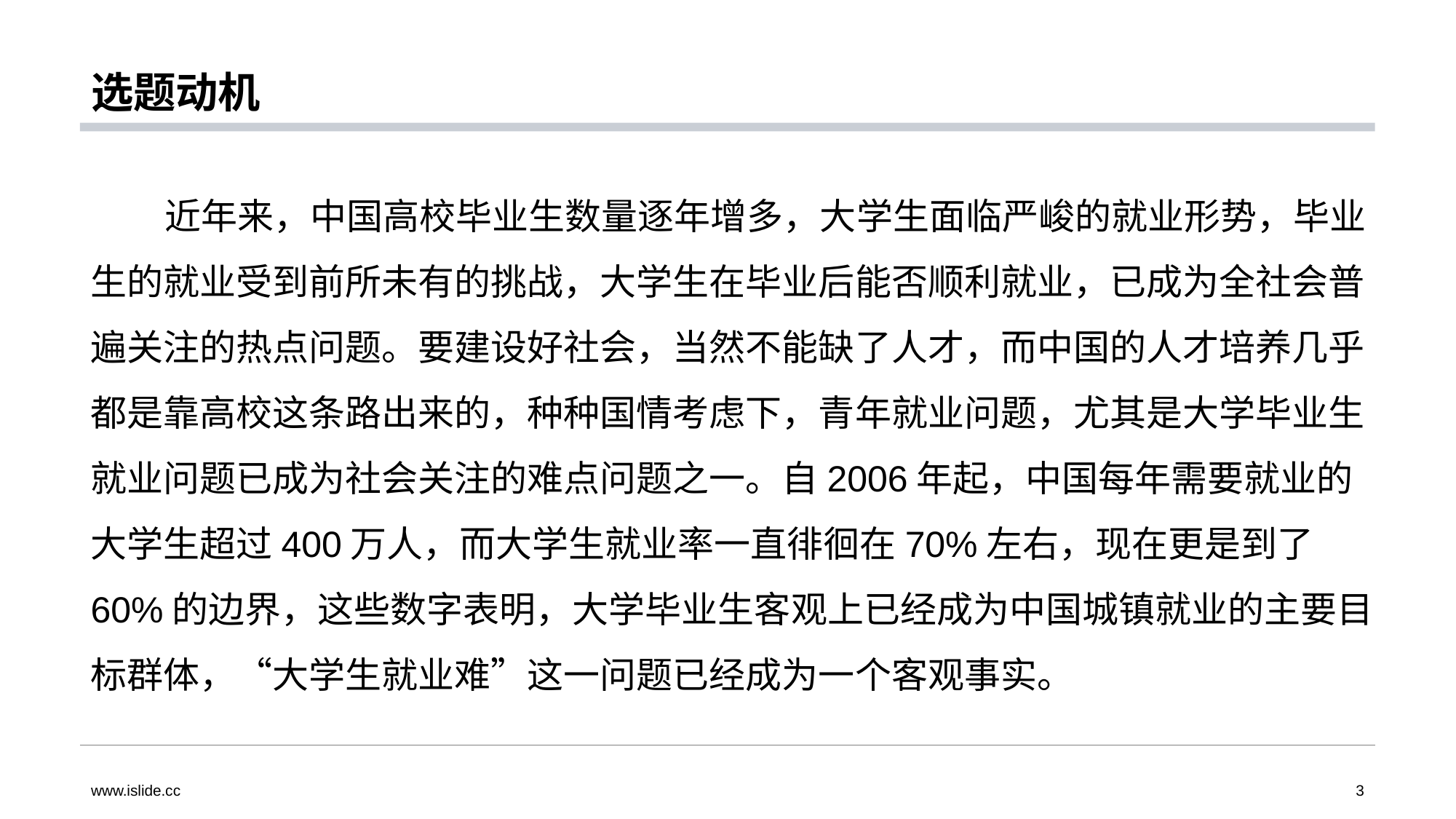

# 选题动机
        近年来，中国高校毕业生数量逐年增多，大学生面临严峻的就业形势，毕业生的就业受到前所未有的挑战，大学生在毕业后能否顺利就业，已成为全社会普遍关注的热点问题。要建设好社会，当然不能缺了人才，而中国的人才培养几乎都是靠高校这条路出来的，种种国情考虑下，青年就业问题，尤其是大学毕业生就业问题已成为社会关注的难点问题之一。自2006年起，中国每年需要就业的大学生超过400万人，而大学生就业率一直徘徊在70%左右，现在更是到了60%的边界，这些数字表明，大学毕业生客观上已经成为中国城镇就业的主要目标群体，“大学生就业难”这一问题已经成为一个客观事实。
www.islide.cc
3